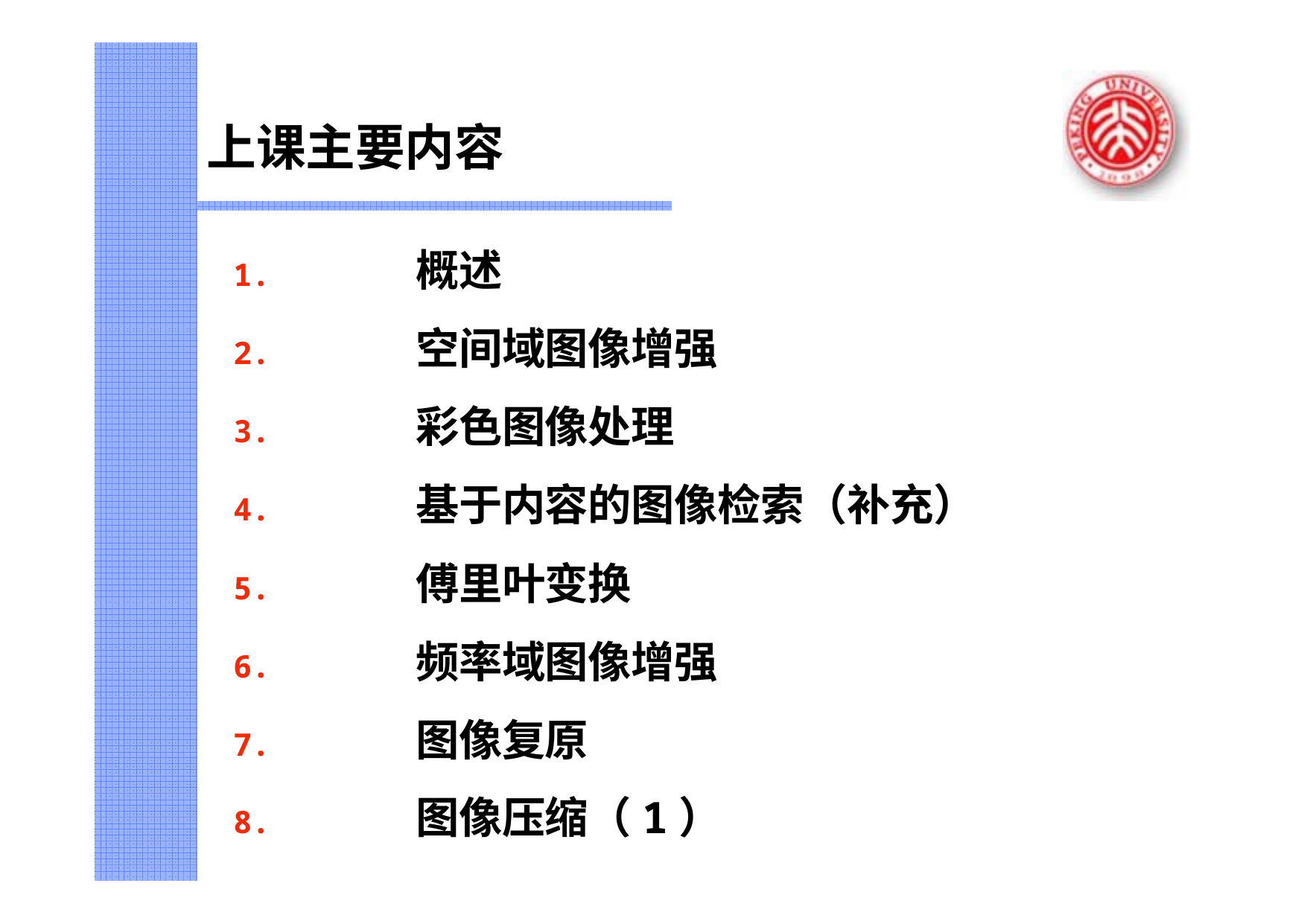

# 上课主要内容
1.	概述
2.	空间域图像增强
3.	彩色图像处理
4.	基于内容的图像检索（补充）
5.	傅里叶变换
6.	频率域图像增强
7.	图像复原
8.	图像压缩（1）